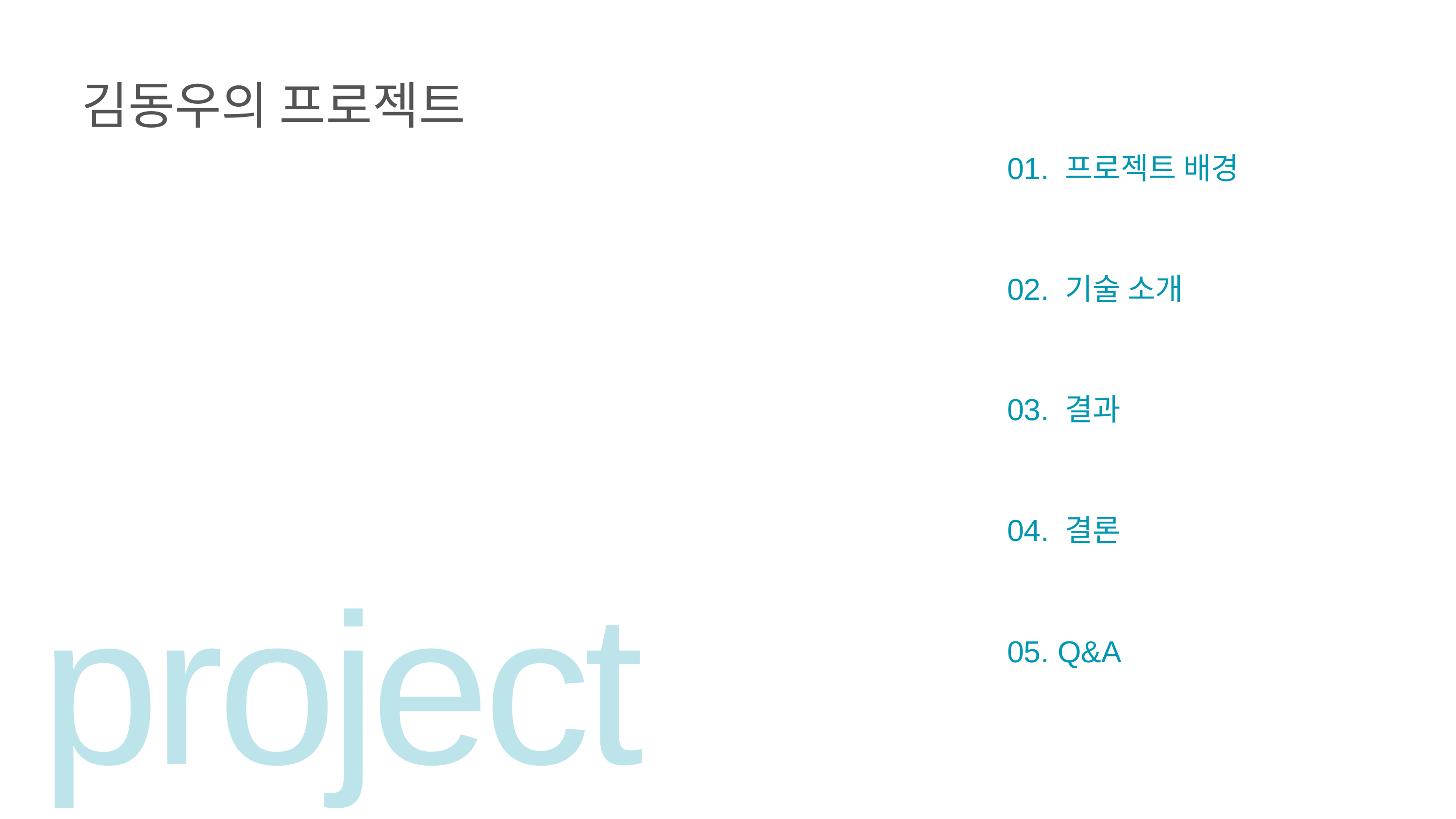

김동우의 프로젝트
01. 프로젝트 배경
02. 기술 소개
03. 결과
project
04. 결론
05. Q&A